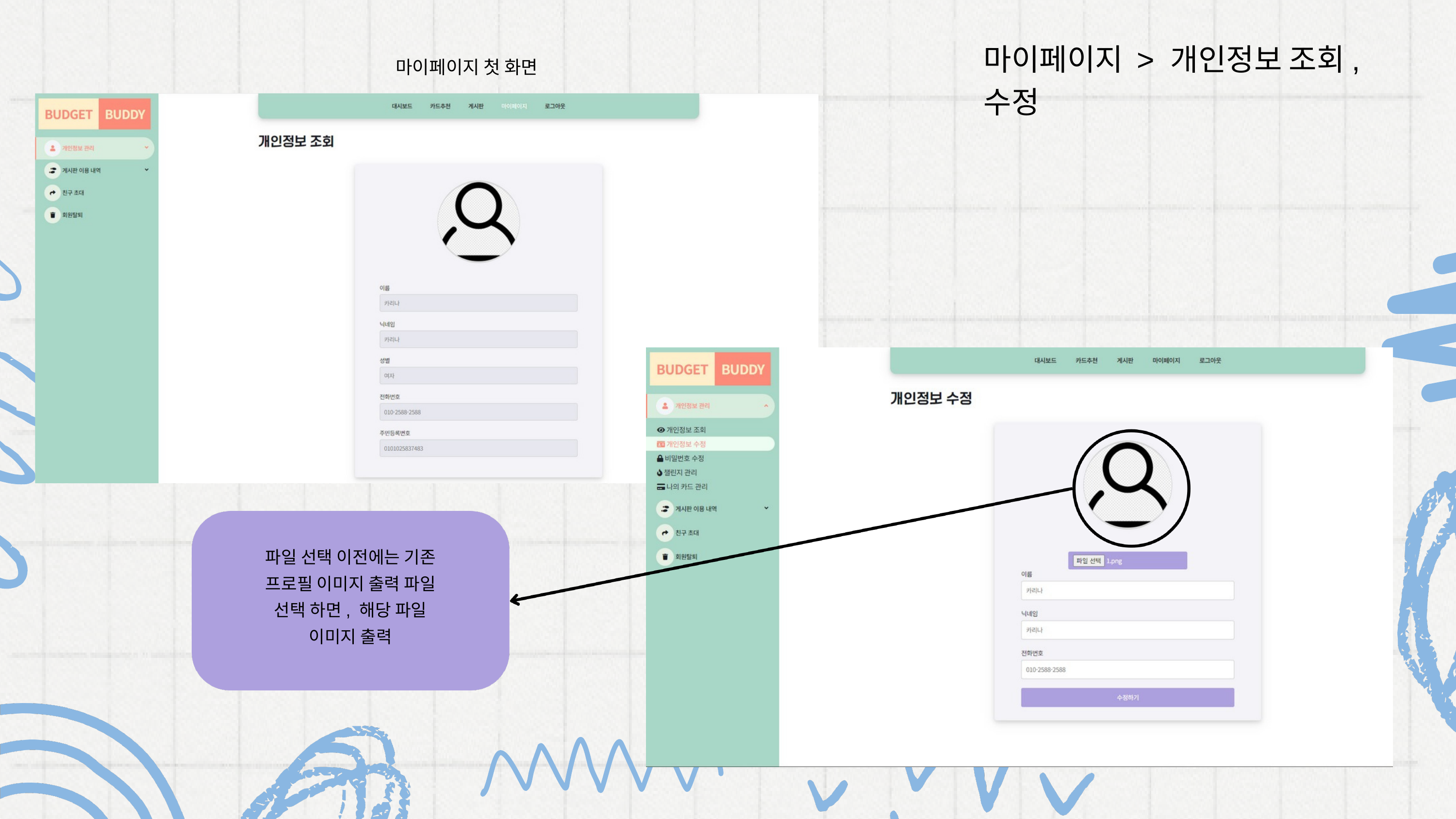

마이페이지 > 개인정보 조회, 수정
마이페이지 첫 화면

파일 선택 이전에는 기존 프로필 이미지 출력 파일 선택 하면, 해당 파일 이미지 출력